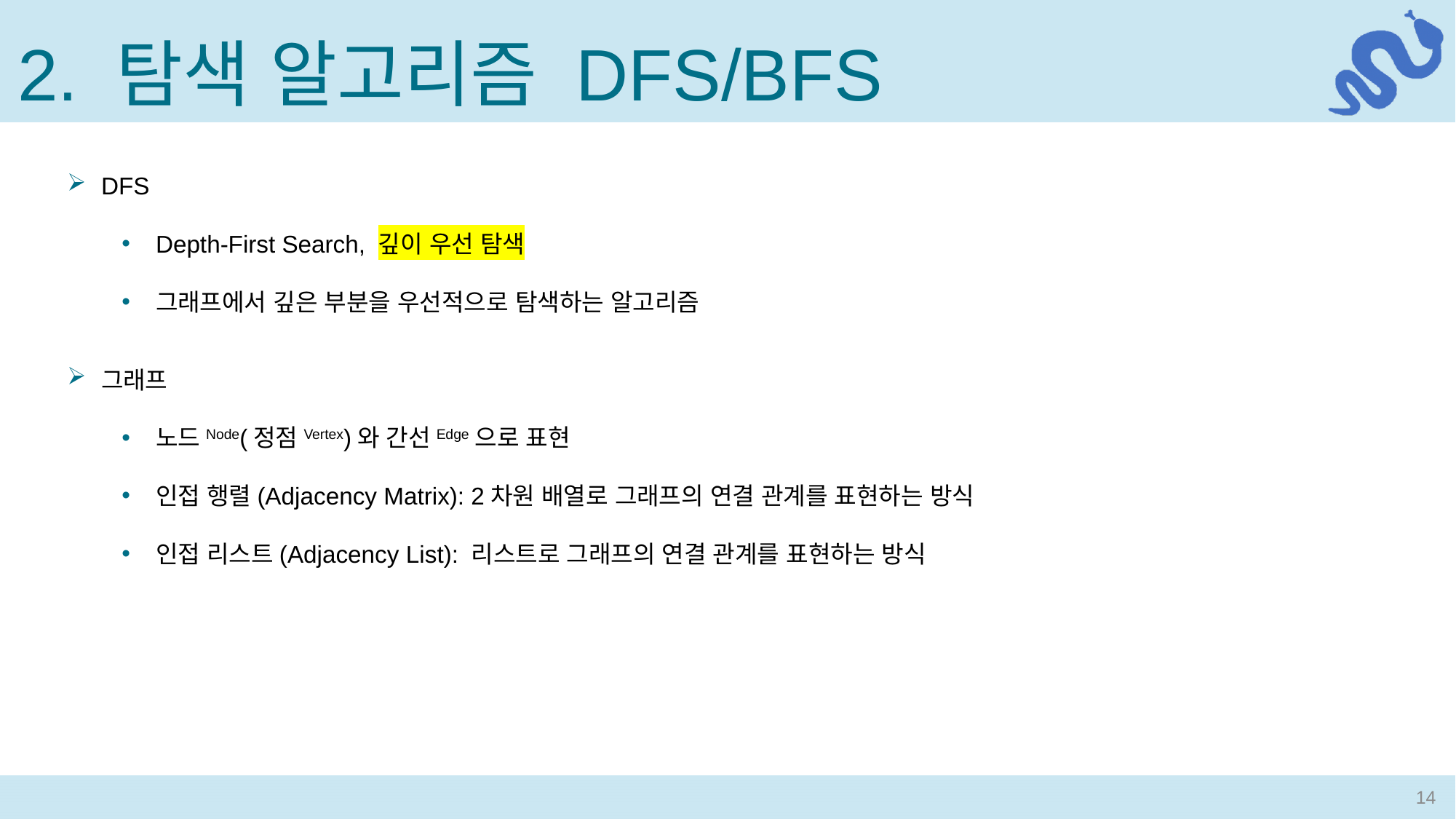

2. 탐색 알고리즘 DFS/BFS
DFS
Depth-First Search, 깊이 우선 탐색
그래프에서 깊은 부분을 우선적으로 탐색하는 알고리즘
그래프
노드Node(정점Vertex)와 간선Edge으로 표현
인접 행렬(Adjacency Matrix): 2차원 배열로 그래프의 연결 관계를 표현하는 방식
인접 리스트(Adjacency List): 리스트로 그래프의 연결 관계를 표현하는 방식
14